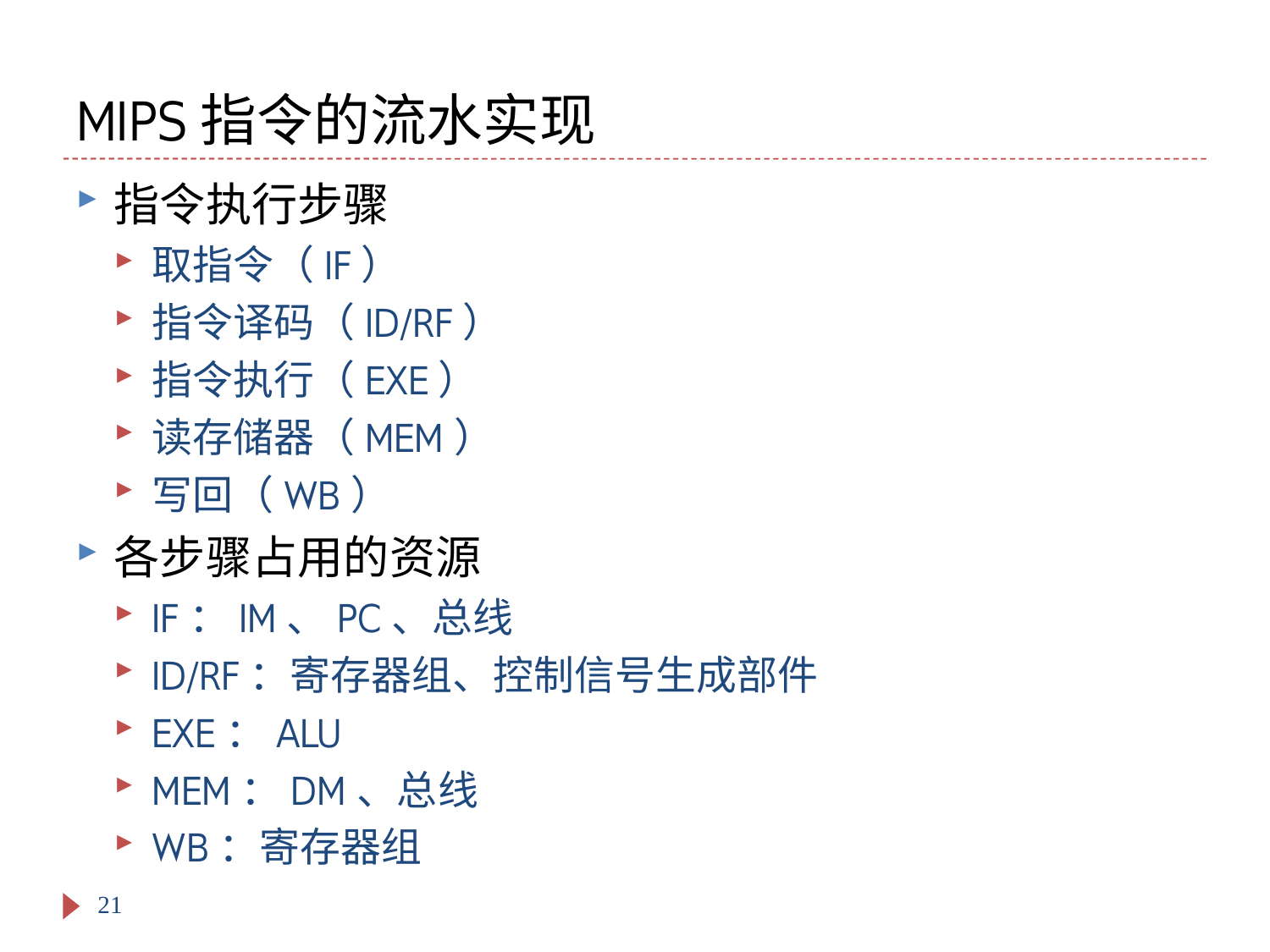

# MIPS指令的流水实现
指令执行步骤
取指令（IF）
指令译码（ID/RF）
指令执行（EXE）
读存储器（MEM）
写回（WB）
各步骤占用的资源
IF：IM、PC、总线
ID/RF：寄存器组、控制信号生成部件
EXE：ALU
MEM：DM、总线
WB：寄存器组

21